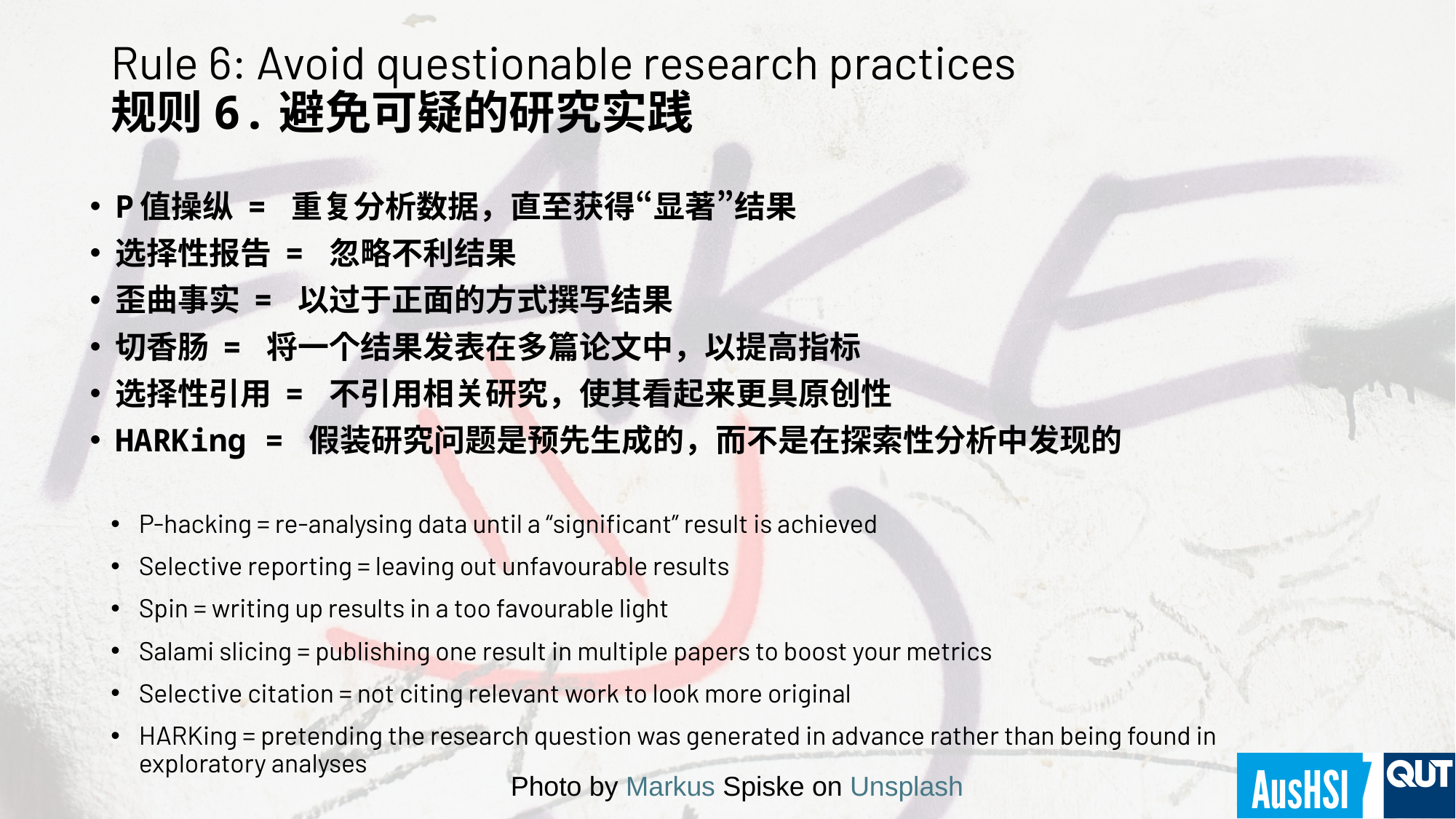

# Rule 6: Avoid questionable research practices 规则6.避免可疑的研究实践
P值操纵 = 重复分析数据，直至获得“显著”结果
选择性报告 = 忽略不利结果
歪曲事实 = 以过于正面的方式撰写结果
切香肠 = 将一个结果发表在多篇论文中，以提高指标
选择性引用 = 不引用相关研究，使其看起来更具原创性
HARKing = 假装研究问题是预先生成的，而不是在探索性分析中发现的
P-hacking = re-analysing data until a “significant” result is achieved
Selective reporting = leaving out unfavourable results
Spin = writing up results in a too favourable light
Salami slicing = publishing one result in multiple papers to boost your metrics
Selective citation = not citing relevant work to look more original
HARKing = pretending the research question was generated in advance rather than being found in exploratory analyses
Photo by Markus Spiske on Unsplash